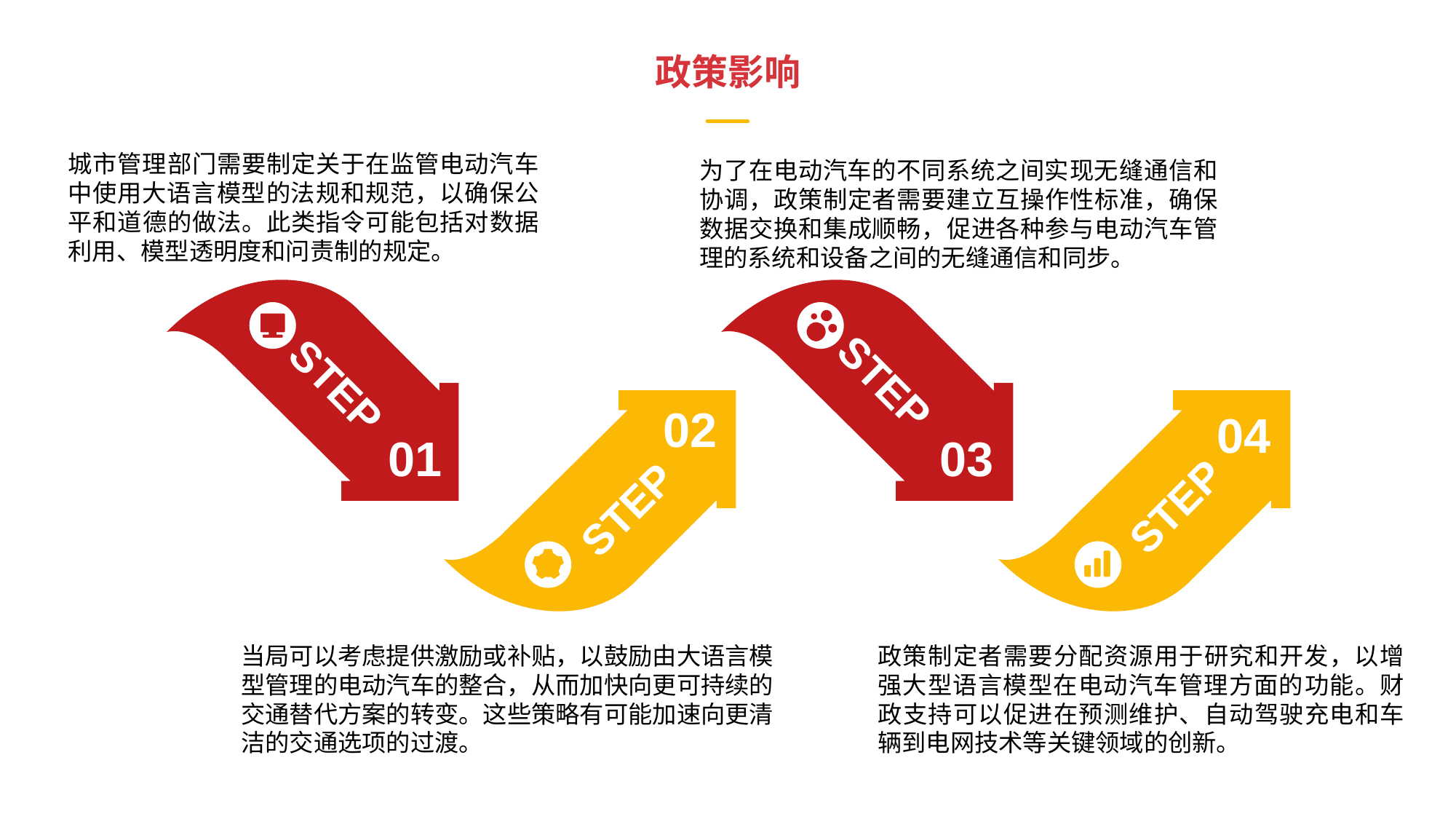

政策影响
城市管理部门需要制定关于在监管电动汽车中使用大语言模型的法规和规范，以确保公平和道德的做法。此类指令可能包括对数据利用、模型透明度和问责制的规定。
为了在电动汽车的不同系统之间实现无缝通信和协调，政策制定者需要建立互操作性标准，确保数据交换和集成顺畅，促进各种参与电动汽车管理的系统和设备之间的无缝通信和同步。

STEP
STEP

02
04
03
01
STEP
STEP

当局可以考虑提供激励或补贴，以鼓励由大语言模型管理的电动汽车的整合，从而加快向更可持续的交通替代方案的转变。这些策略有可能加速向更清洁的交通选项的过渡。
政策制定者需要分配资源用于研究和开发，以增强大型语言模型在电动汽车管理方面的功能。财政支持可以促进在预测维护、自动驾驶充电和车辆到电网技术等关键领域的创新。